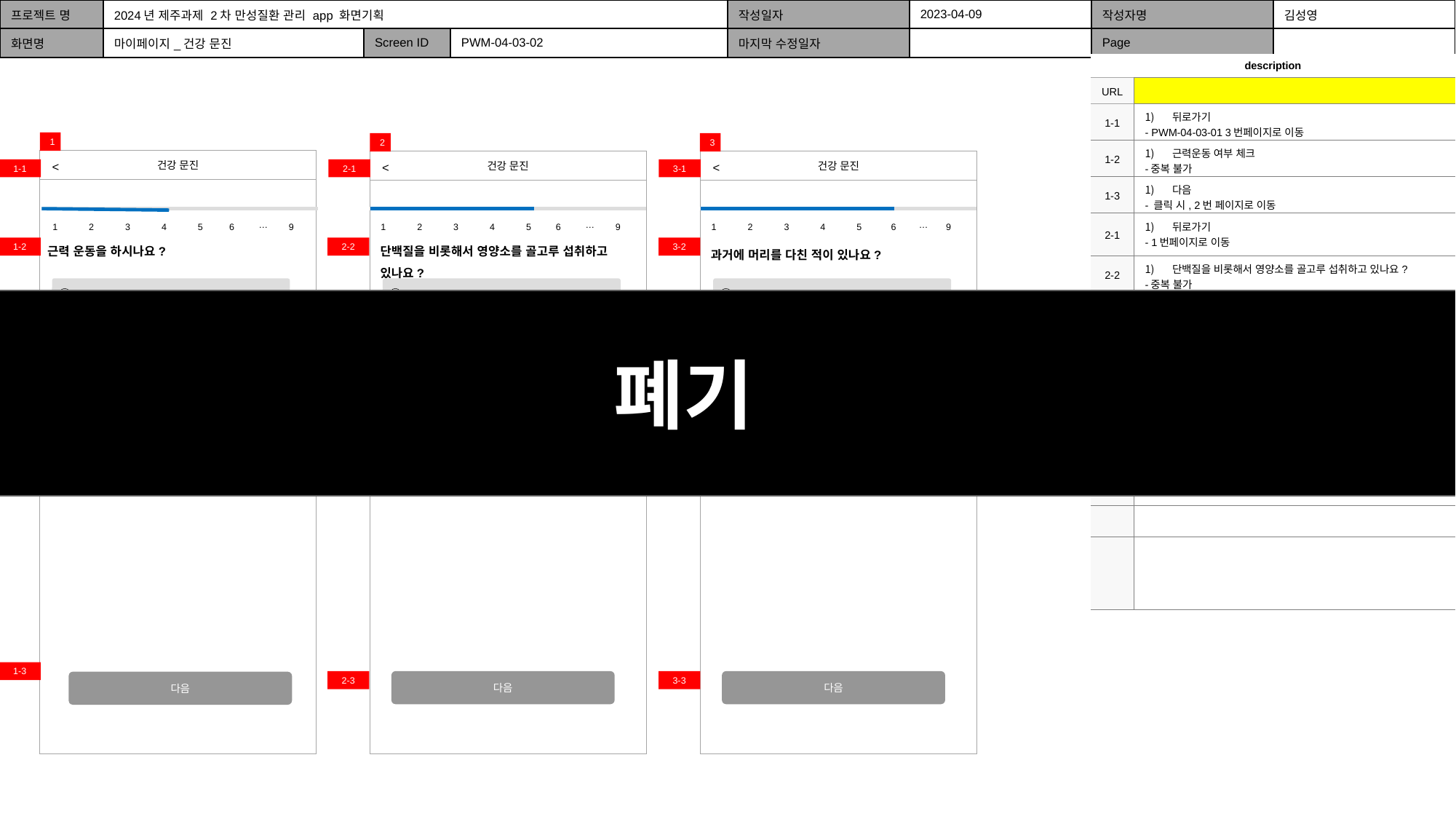

| 프로젝트 명 | 2024년 제주과제 2차 만성질환 관리 app 화면기획 |  |  | 작성일자 | 2023-04-09 | 작성자명 | 김성영 |
| --- | --- | --- | --- | --- | --- | --- | --- |
| 화면명 | 마이페이지\_건강 문진 | Screen ID | PWM-04-03-02 | 마지막 수정일자 |  | Page |  |
| description |  |
| --- | --- |
| URL |  |
| 1-1 | 뒤로가기 - PWM-04-03-01 3번페이지로 이동 |
| 1-2 | 근력운동 여부 체크 -중복 불가 |
| 1-3 | 다음 - 클릭 시, 2번 페이지로 이동 |
| 2-1 | 뒤로가기 - 1번페이지로 이동 |
| 2-2 | 단백질을 비롯해서 영양소를 골고루 섭취하고 있나요? -중복 불가 |
| 2-3 | 다음 - 클릭 시, 3번 페이지로 이동 |
| 3-1 | 뒤로가기 - 2번페이지로 이동 |
| 3-2 | 과거에 머리를 다친 적이 있나요? - 중복 불가 |
| 3-3 | 다음 - 클릭 시, 마이페이지\_건강 문진(PWM-04-03-03) 1번 페이지로 이동 |
|  |  |
|  |  |
|  |  |
1
2
3

건강 문진

건강 문진
건강 문진
<
<
<
1-1
2-1
3-1
…
…
…
1
2
3
4
5
6
9
1
2
3
4
5
6
9
1
2
3
4
5
6
9
근력 운동을 하시나요?
단백질을 비롯해서 영양소를 골고루 섭취하고 있나요?
과거에 머리를 다친 적이 있나요?
1-2
2-2
3-2

예
예
예

폐기

아니오
아니오
아니오

1-3
2-3
다음
3-3
다음
다음